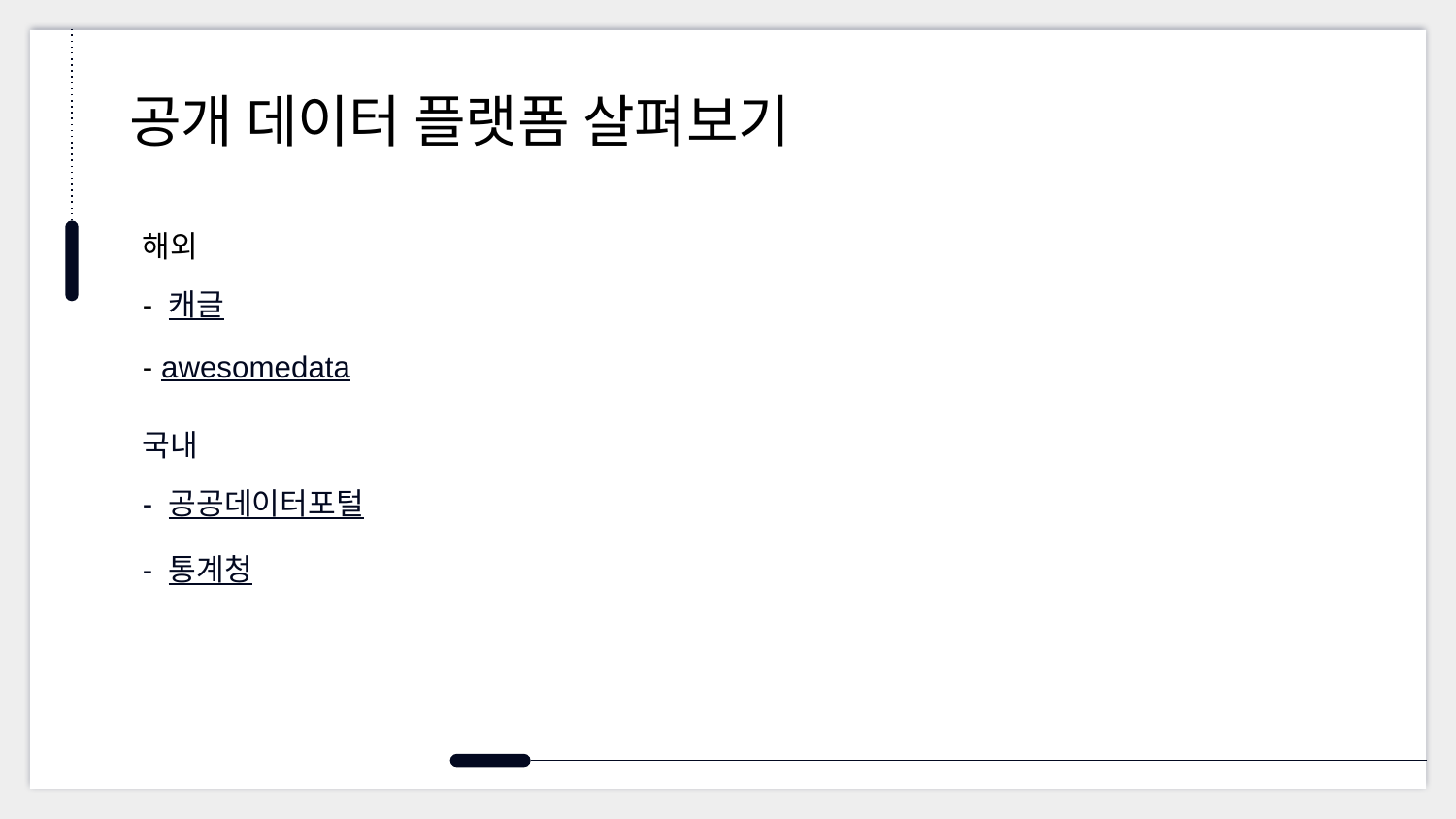

# 공개 데이터 플랫폼 살펴보기
해외
- 캐글
- awesomedata
국내
- 공공데이터포털
- 통계청